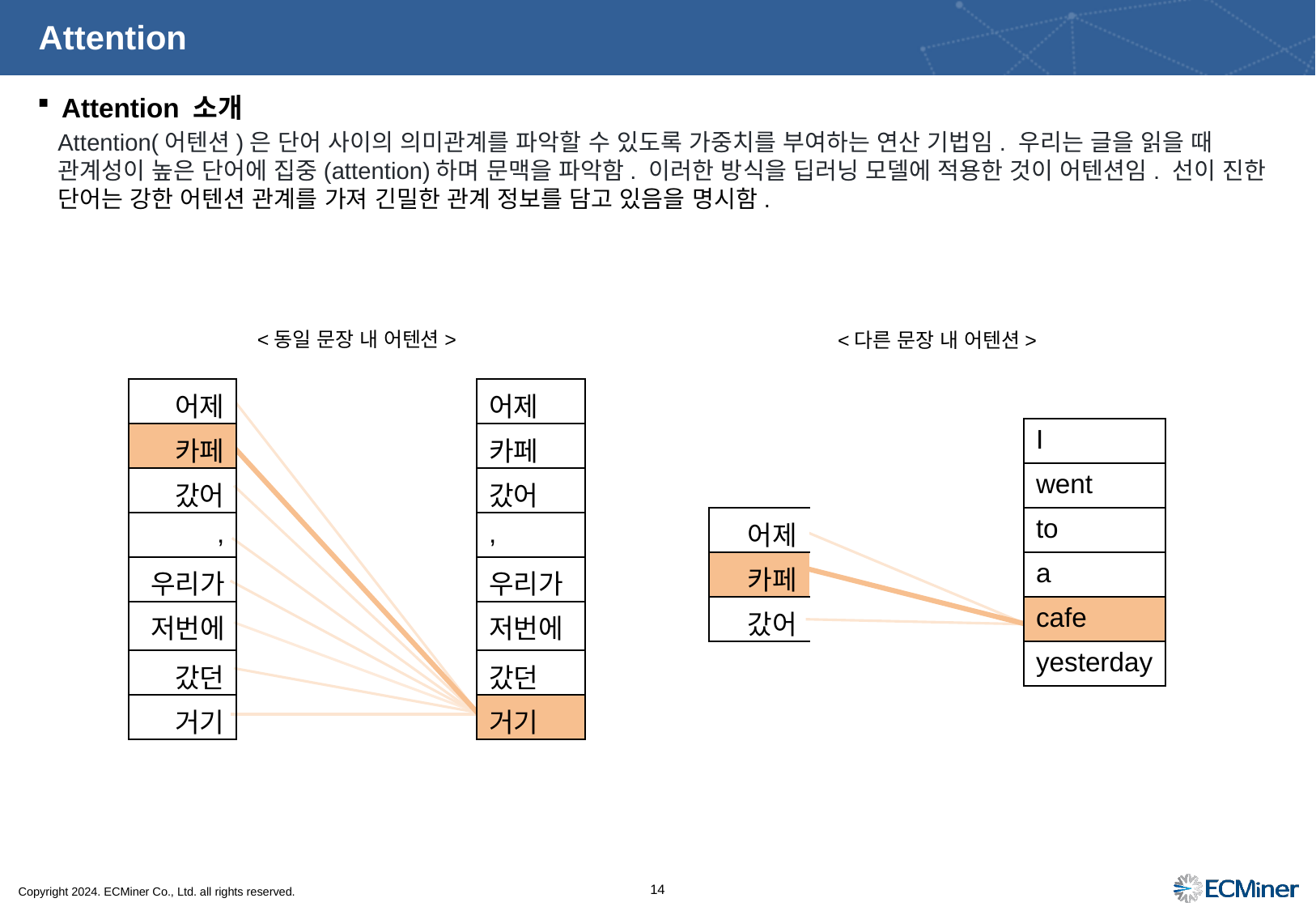

# Attention

Attention 소개
Attention(어텐션)은 단어 사이의 의미관계를 파악할 수 있도록 가중치를 부여하는 연산 기법임. 우리는 글을 읽을 때 관계성이 높은 단어에 집중(attention)하며 문맥을 파악함. 이러한 방식을 딥러닝 모델에 적용한 것이 어텐션임. 선이 진한 단어는 강한 어텐션 관계를 가져 긴밀한 관계 정보를 담고 있음을 명시함.

<동일 문장 내 어텐션>
<다른 문장 내 어텐션>
| 어제 |  | 어제 |
| --- | --- | --- |
| 카페 |  | 카페 |
| 갔어 |  | 갔어 |
| , |  | , |
| 우리가 |  | 우리가 |
| 저번에 |  | 저번에 |
| 갔던 |  | 갔던 |
| 거기 |  | 거기 |
|  |  | I |
| --- | --- | --- |
|  |  | went |
| 어제 |  | to |
| 카페 |  | a |
| 갔어 |  | cafe |
|  |  | yesterday |